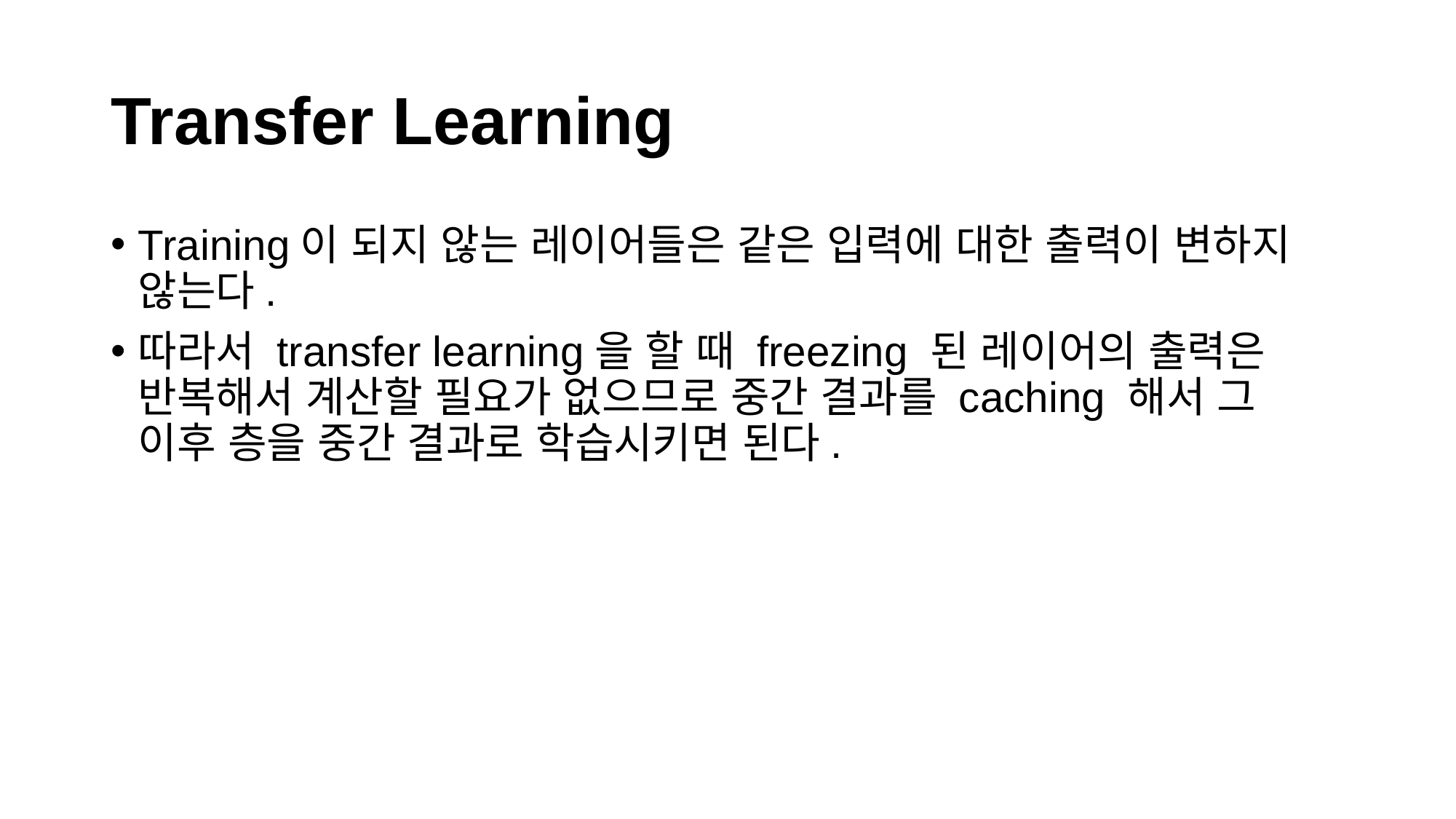

# Transfer Learning
Training이 되지 않는 레이어들은 같은 입력에 대한 출력이 변하지 않는다.
따라서 transfer learning을 할 때 freezing 된 레이어의 출력은 반복해서 계산할 필요가 없으므로 중간 결과를 caching 해서 그 이후 층을 중간 결과로 학습시키면 된다.